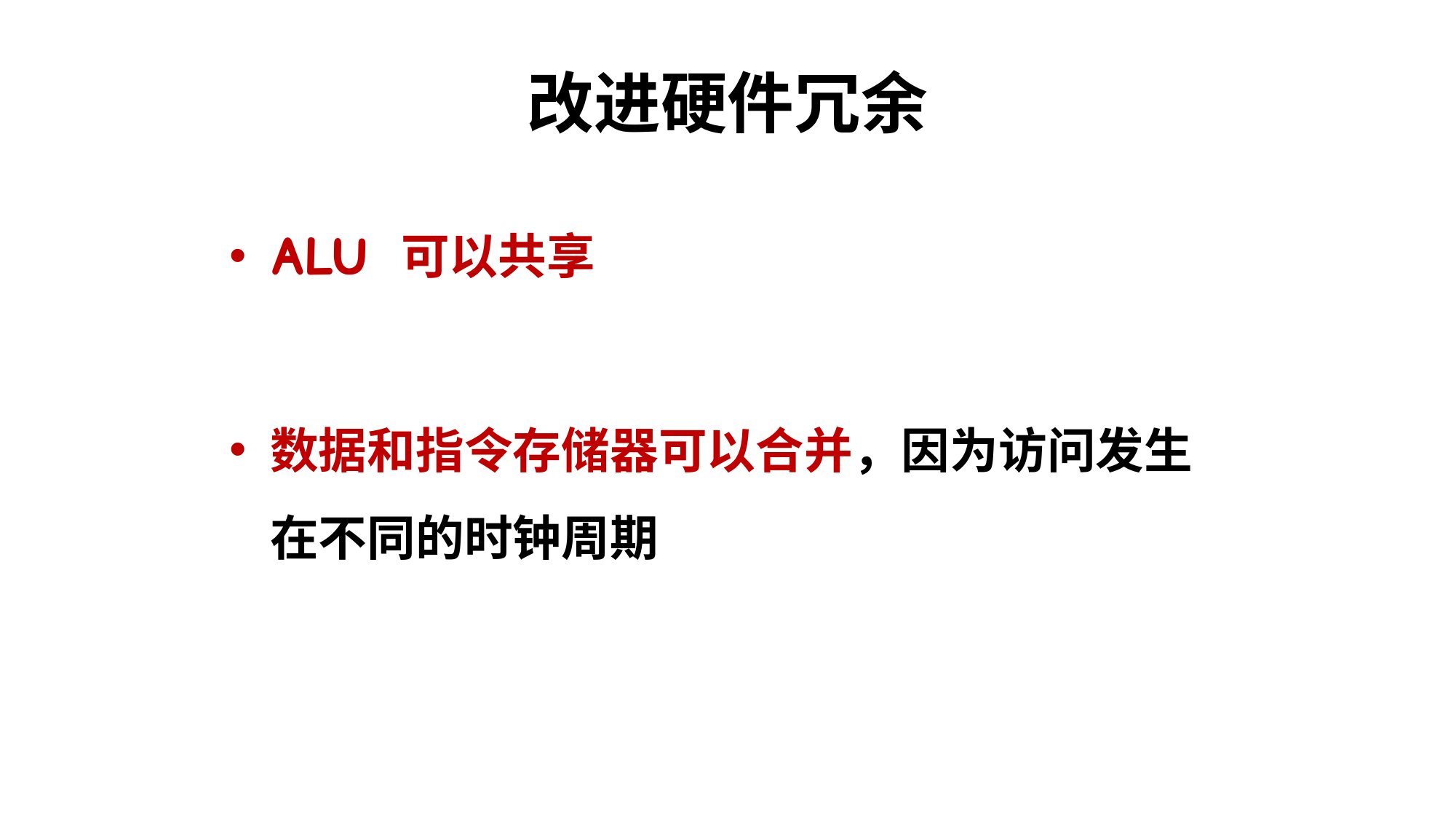

# 改进硬件冗余
ALU 可以共享

数据和指令存储器可以合并，因为访问发生在不同的时钟周期
135